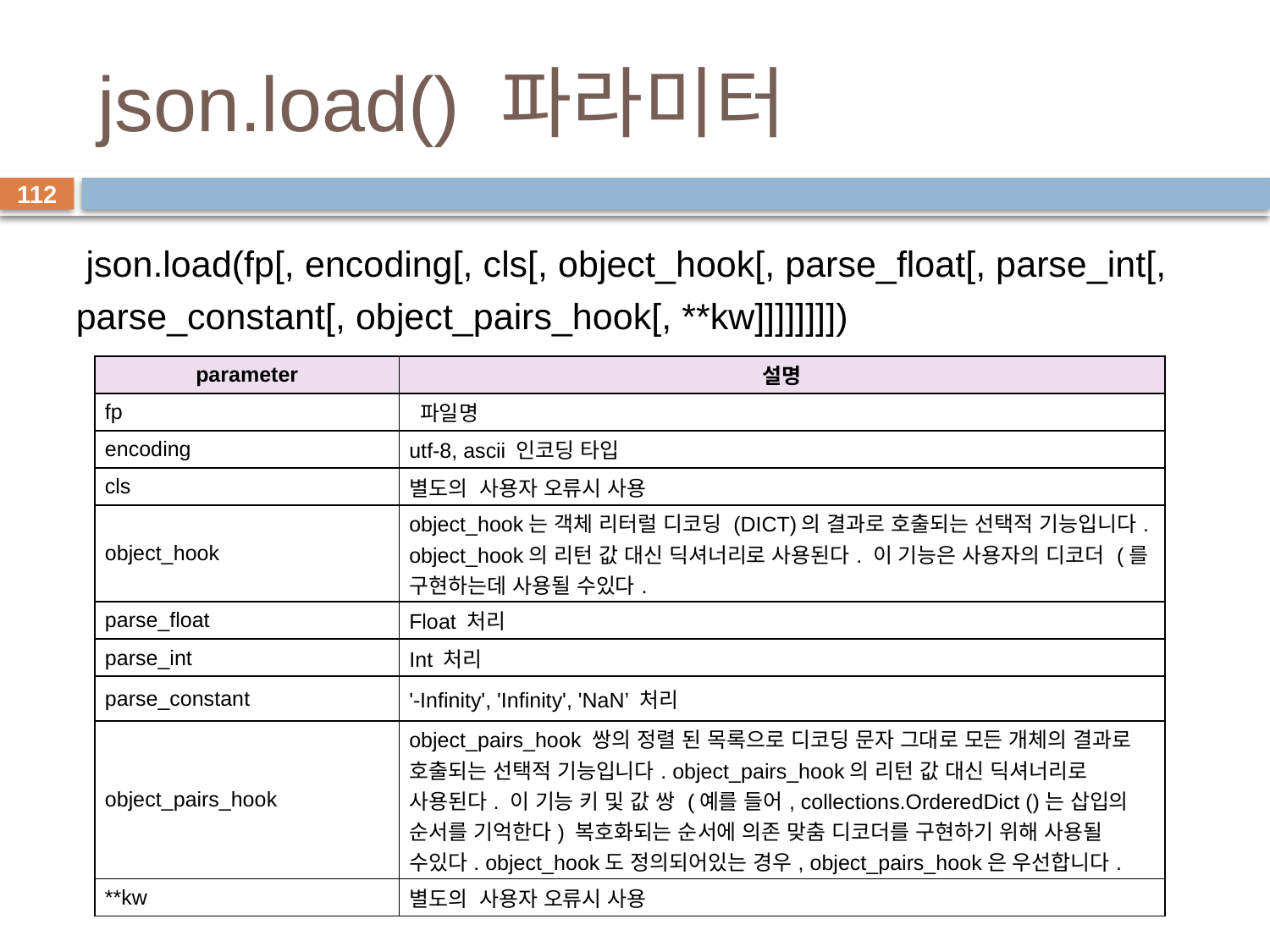

# json.load() 파라미터
112
 json.load(fp[, encoding[, cls[, object_hook[, parse_float[, parse_int[, parse_constant[, object_pairs_hook[, **kw]]]]]]]])
| parameter | 설명 |
| --- | --- |
| fp | 파일명 |
| encoding | utf-8, ascii 인코딩 타입 |
| cls | 별도의 사용자 오류시 사용 |
| object\_hook | object\_hook는 객체 리터럴 디코딩 (DICT)의 결과로 호출되는 선택적 기능입니다. object\_hook의 리턴 값 대신 딕셔너리로 사용된다. 이 기능은 사용자의 디코더 (를 구현하는데 사용될 수있다. |
| parse\_float | Float 처리 |
| parse\_int | Int 처리 |
| parse\_constant | '-Infinity', 'Infinity', 'NaN’ 처리 |
| object\_pairs\_hook | object\_pairs\_hook 쌍의 정렬 된 목록으로 디코딩 문자 그대로 모든 개체의 결과로 호출되는 선택적 기능입니다. object\_pairs\_hook의 리턴 값 대신 딕셔너리로 사용된다. 이 기능 키 및 값 쌍 (예를 들어, collections.OrderedDict ()는 삽입의 순서를 기억한다) 복호화되는 순서에 의존 맞춤 디코더를 구현하기 위해 사용될 수있다. object\_hook도 정의되어있는 경우, object\_pairs\_hook은 우선합니다. |
| \*\*kw | 별도의 사용자 오류시 사용 |